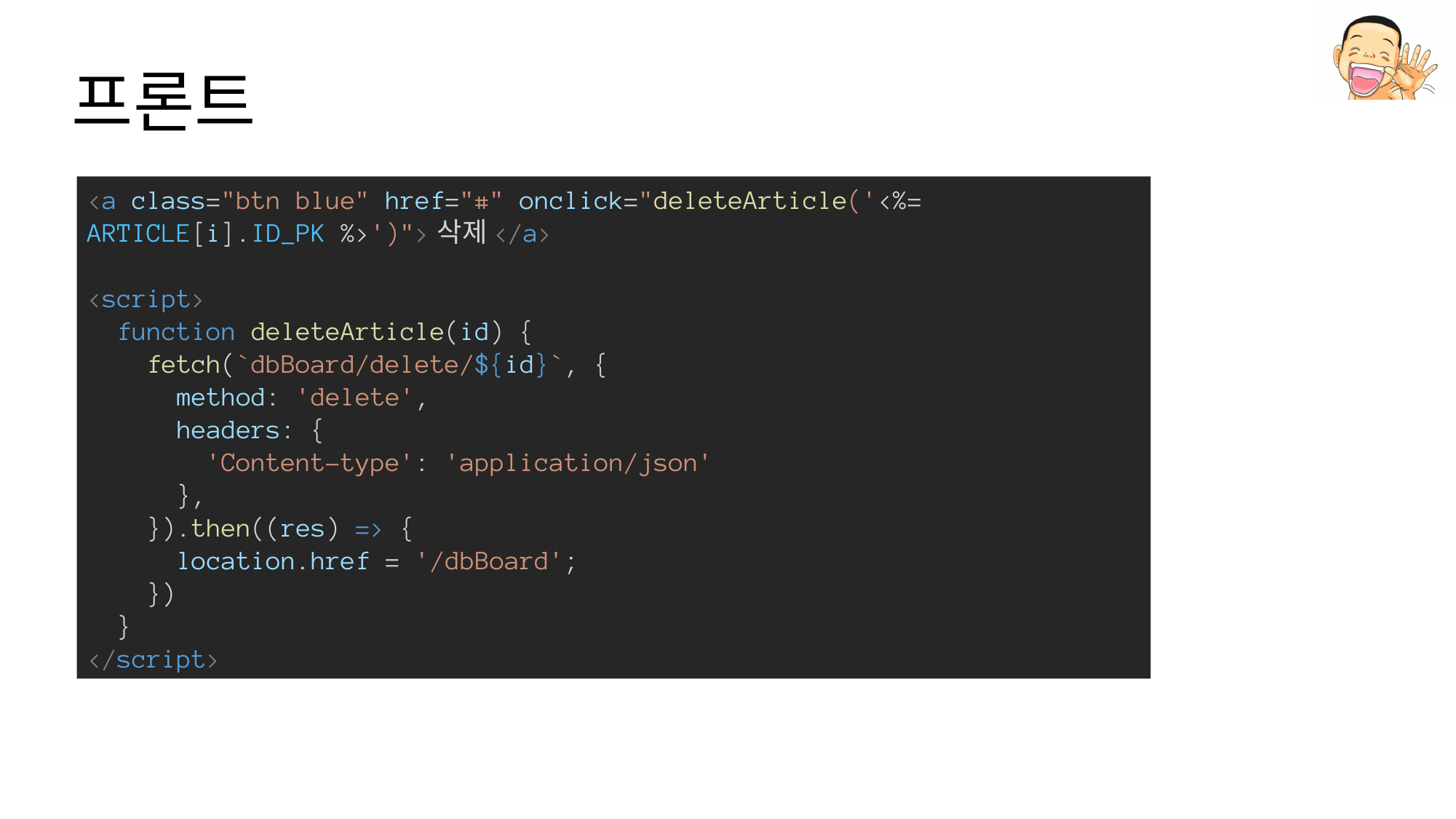

# 프론트
<a class="btn blue" href="#" onclick="deleteArticle('<%= ARTICLE[i].ID_PK %>')">삭제</a>

<script>
  function deleteArticle(id) {
    fetch(`dbBoard/delete/${id}`, {
      method: 'delete',
      headers: {
        'Content-type': 'application/json'
      },
    }).then((res) => {
      location.href = '/dbBoard';
    })
  }
</script>